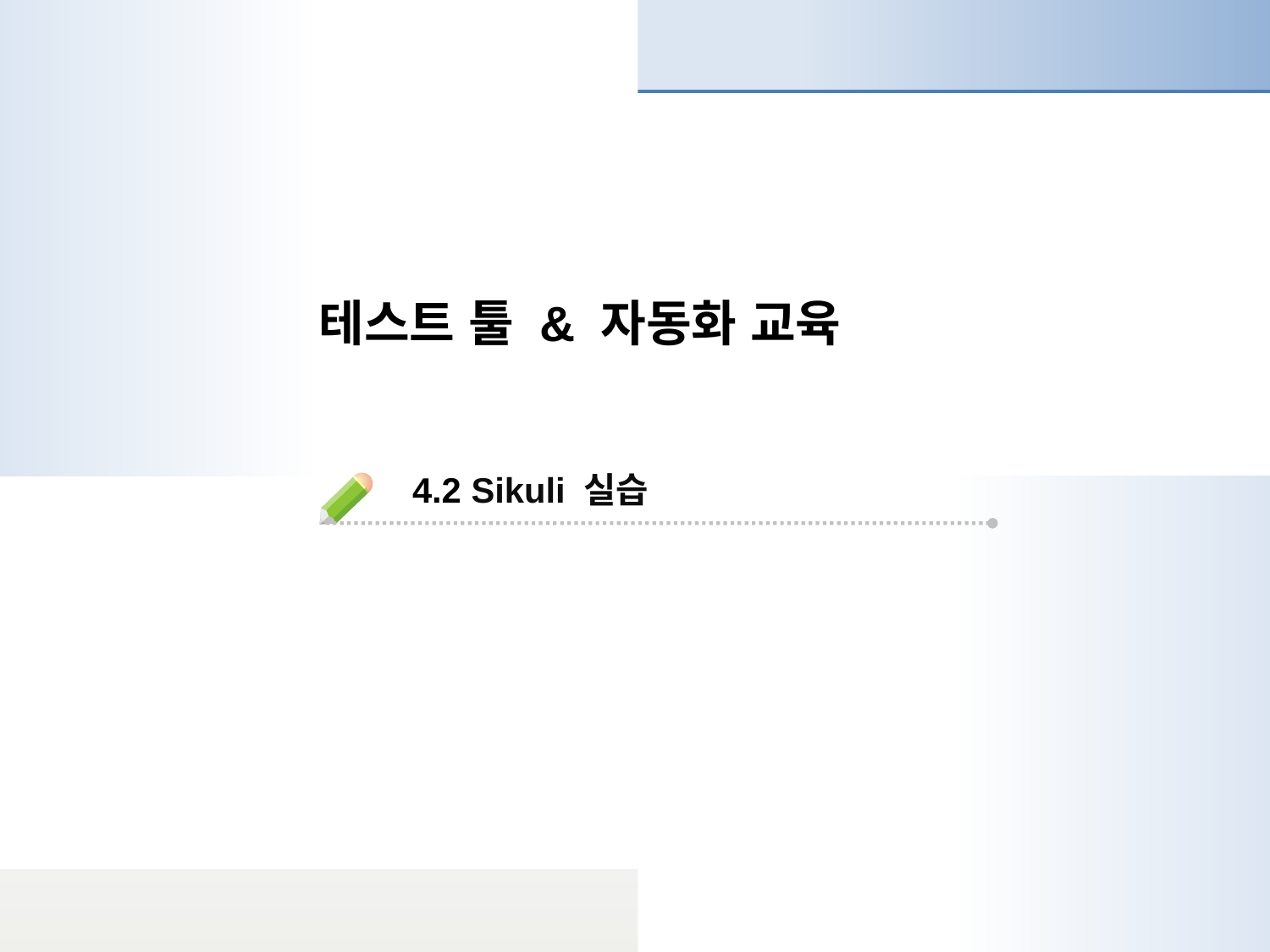

테스트 툴 & 자동화 교육
4.2 Sikuli 실습